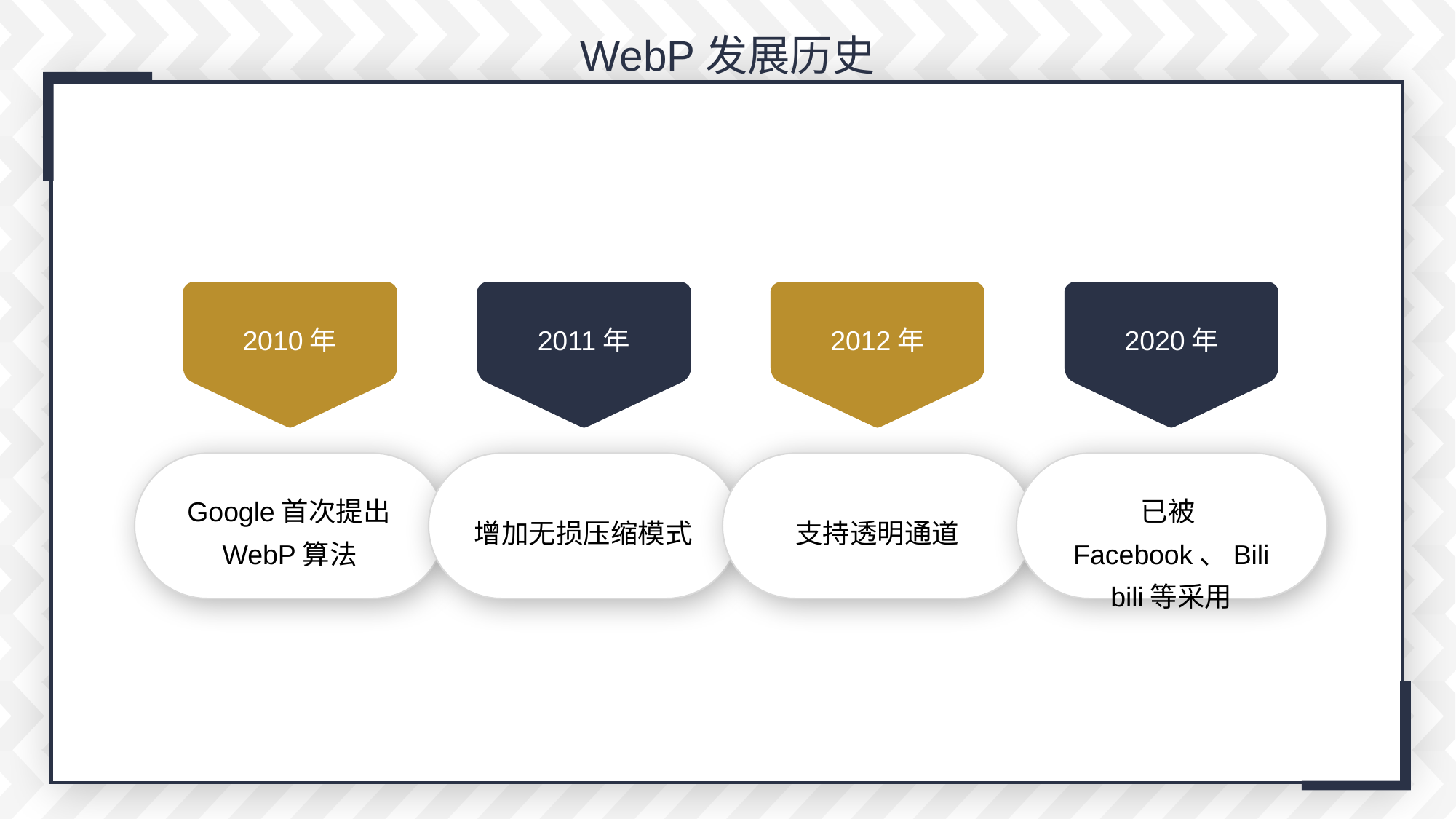

WebP发展历史

2010年

2011年

2012年

2020年

Google首次提出WebP算法

增加无损压缩模式

支持透明通道

已被Facebook、Bilibili等采用